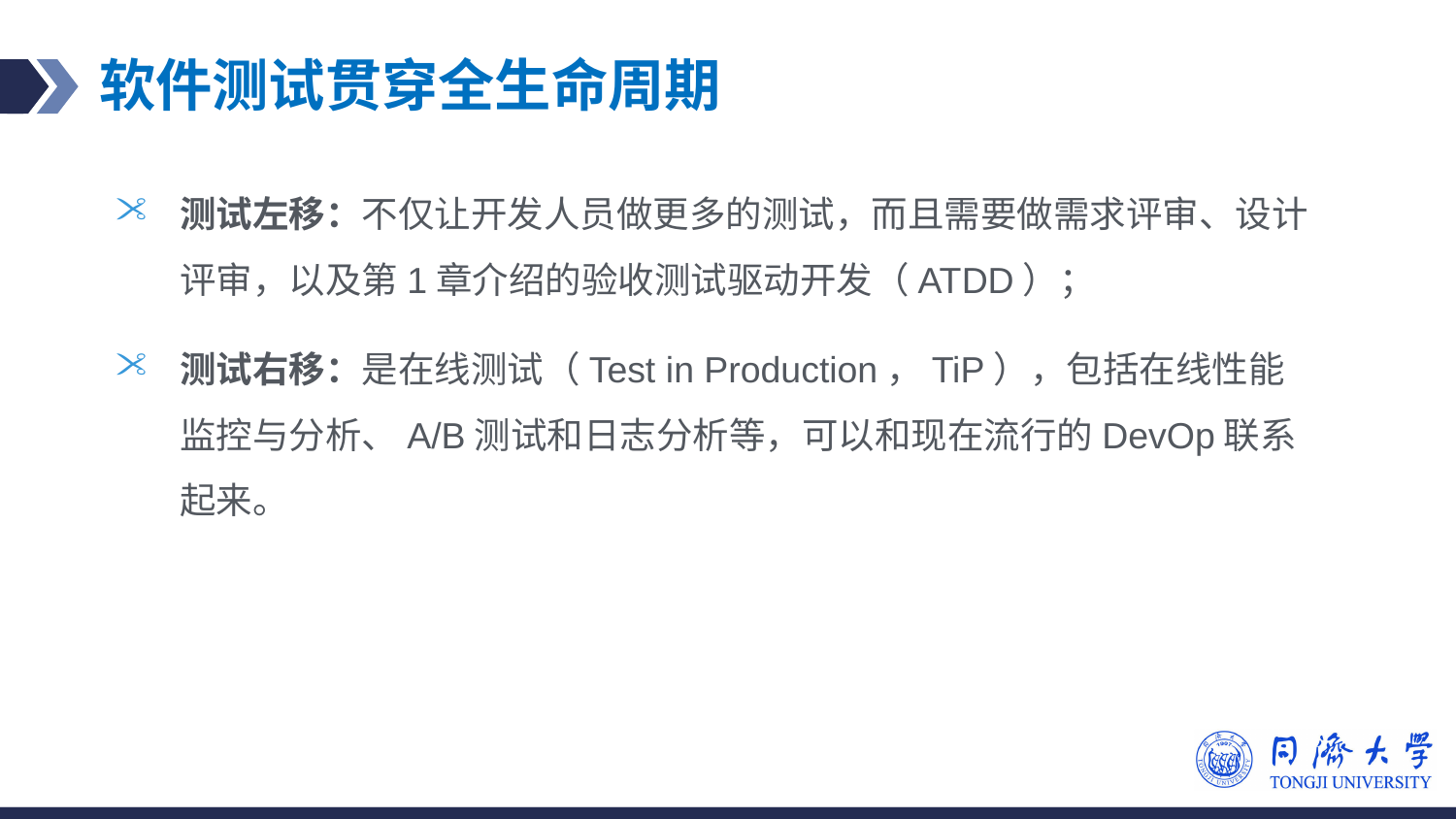

# 软件测试贯穿全生命周期
测试左移：不仅让开发人员做更多的测试，而且需要做需求评审、设计评审，以及第1章介绍的验收测试驱动开发（ATDD）；
测试右移：是在线测试（Test in Production，TiP），包括在线性能监控与分析、A/B测试和日志分析等，可以和现在流行的DevOp联系起来。